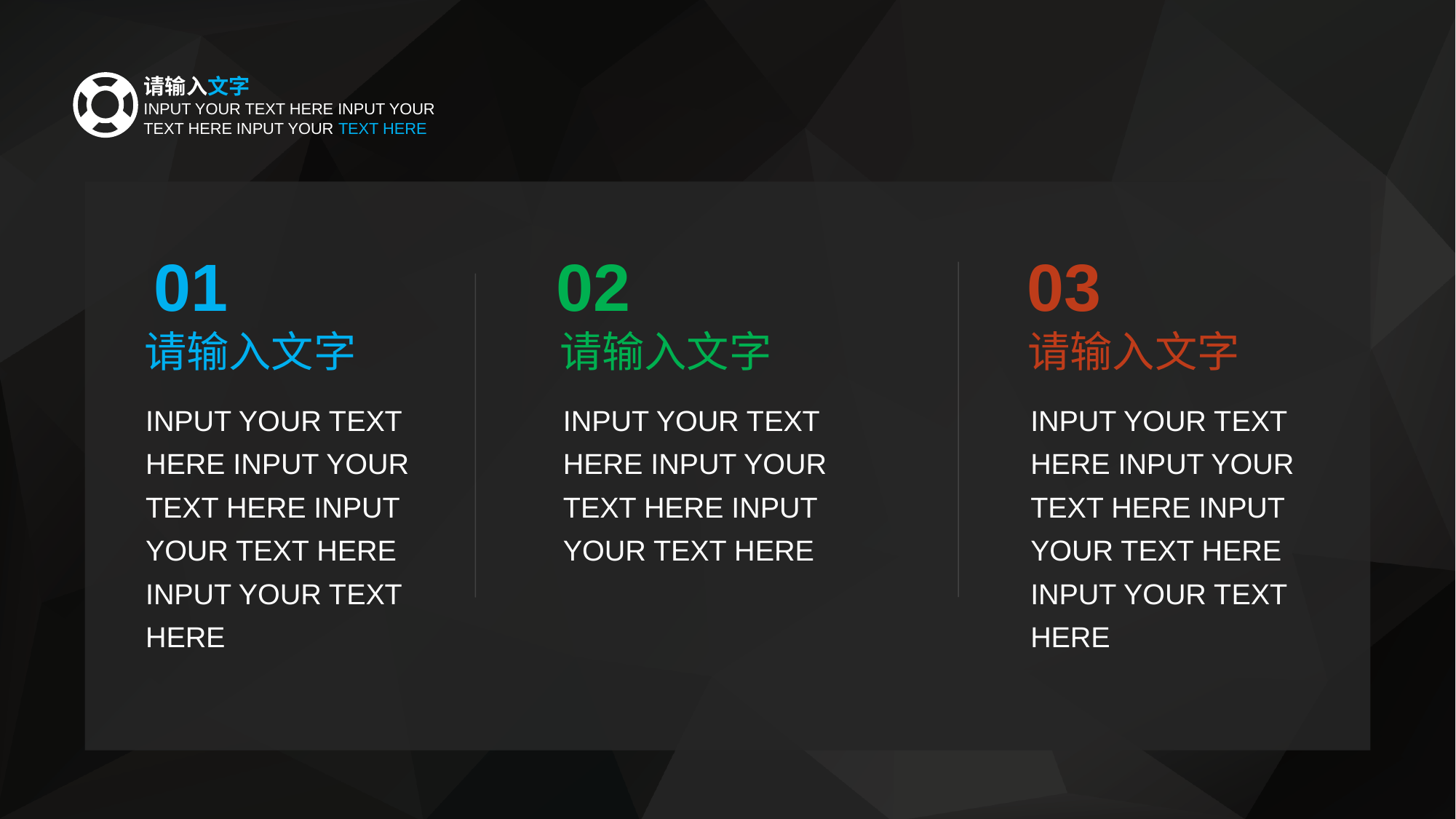

请输入文字
INPUT YOUR TEXT HERE INPUT YOUR TEXT HERE INPUT YOUR TEXT HERE

01
02
03
请输入文字
请输入文字
请输入文字
INPUT YOUR TEXT HERE INPUT YOUR TEXT HERE INPUT YOUR TEXT HERE INPUT YOUR TEXT HERE
INPUT YOUR TEXT HERE INPUT YOUR TEXT HERE INPUT YOUR TEXT HERE
INPUT YOUR TEXT HERE INPUT YOUR TEXT HERE INPUT YOUR TEXT HERE INPUT YOUR TEXT HERE